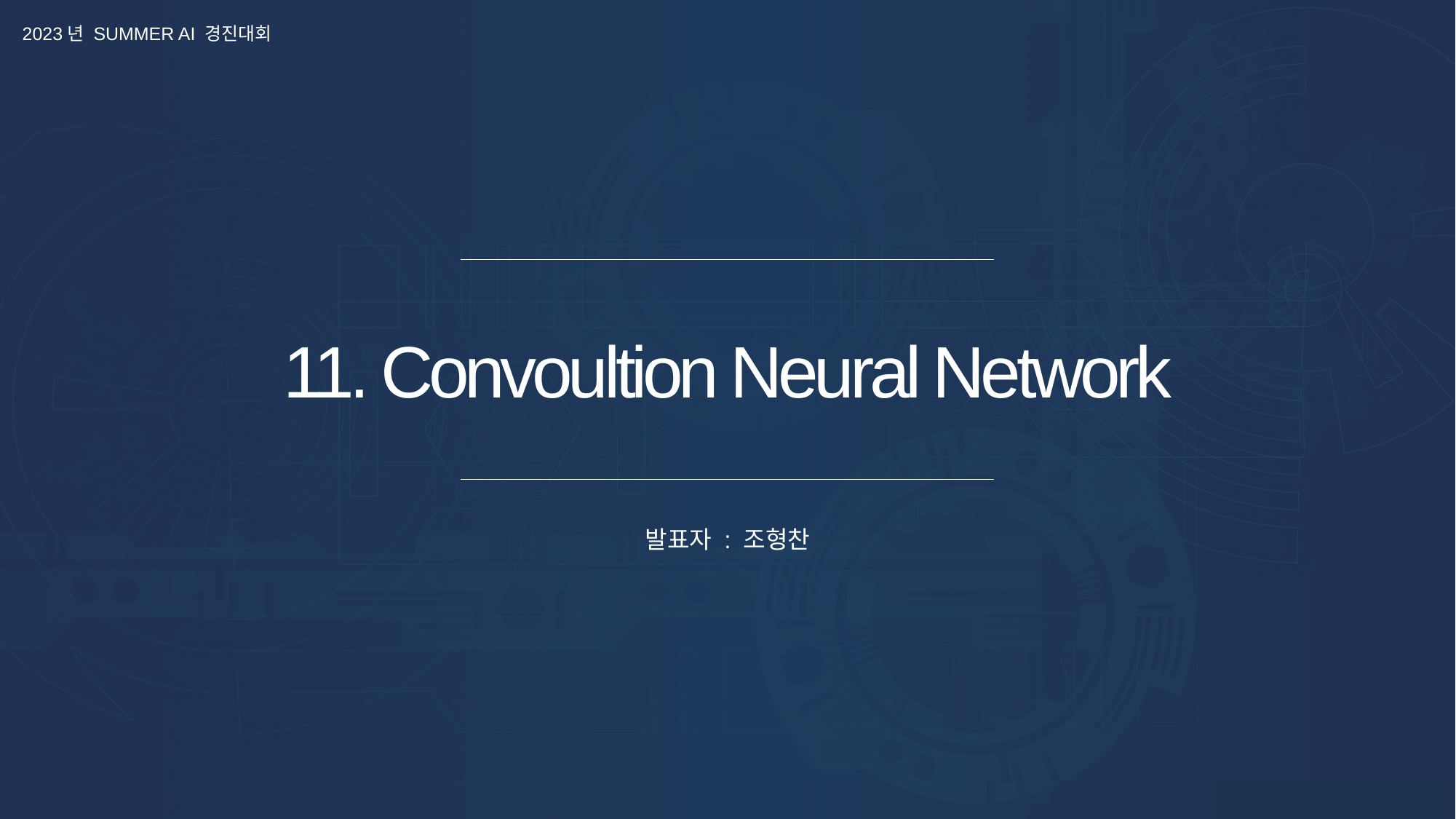

2023년 SUMMER AI 경진대회
11. Convoultion Neural Network
발표자 : 조형찬